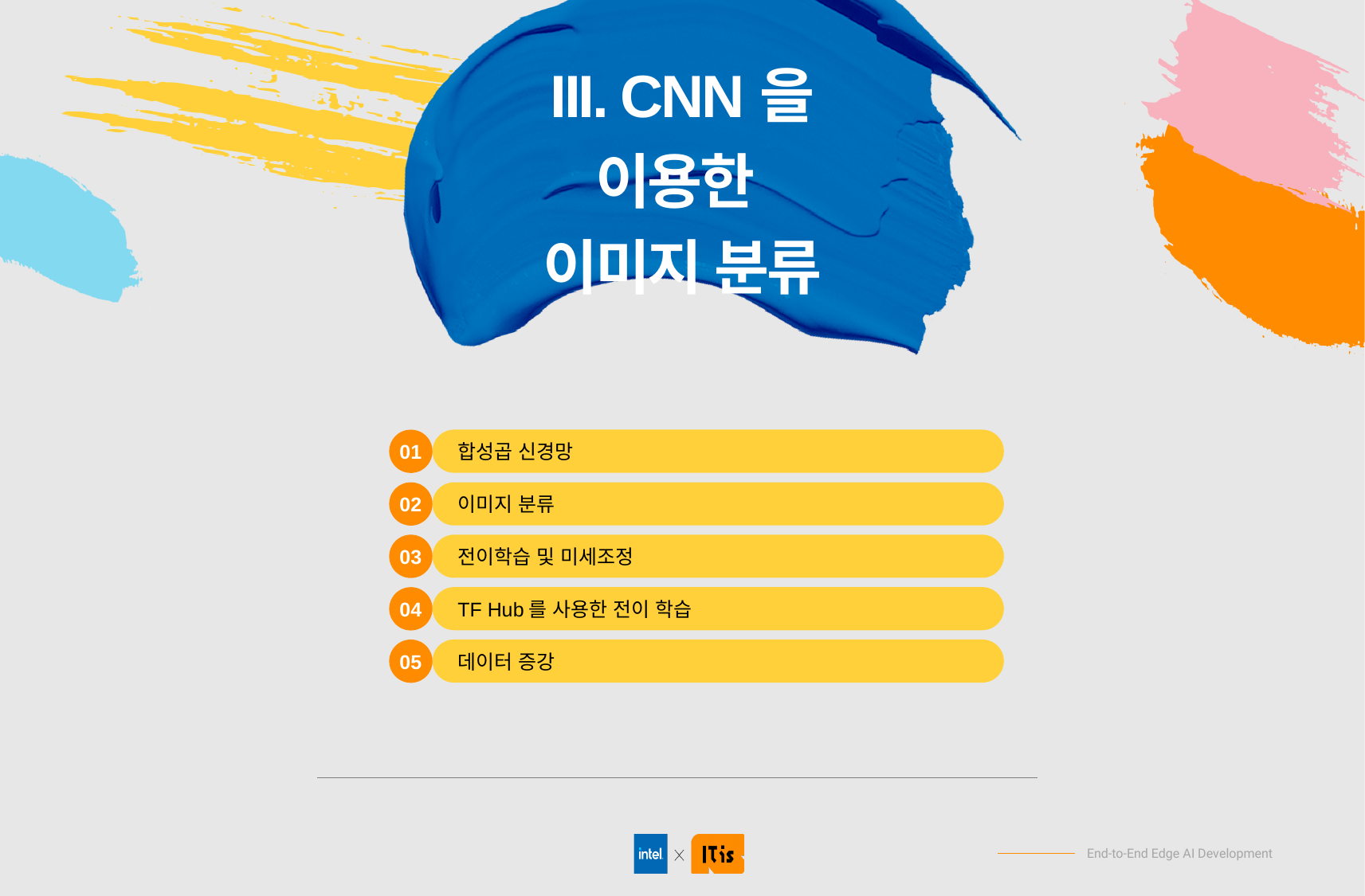

III. CNN을
이용한
이미지 분류

합성곱 신경망
01
이미지 분류
02
전이학습 및 미세조정
03
TF Hub를 사용한 전이 학습
04
데이터 증강
05